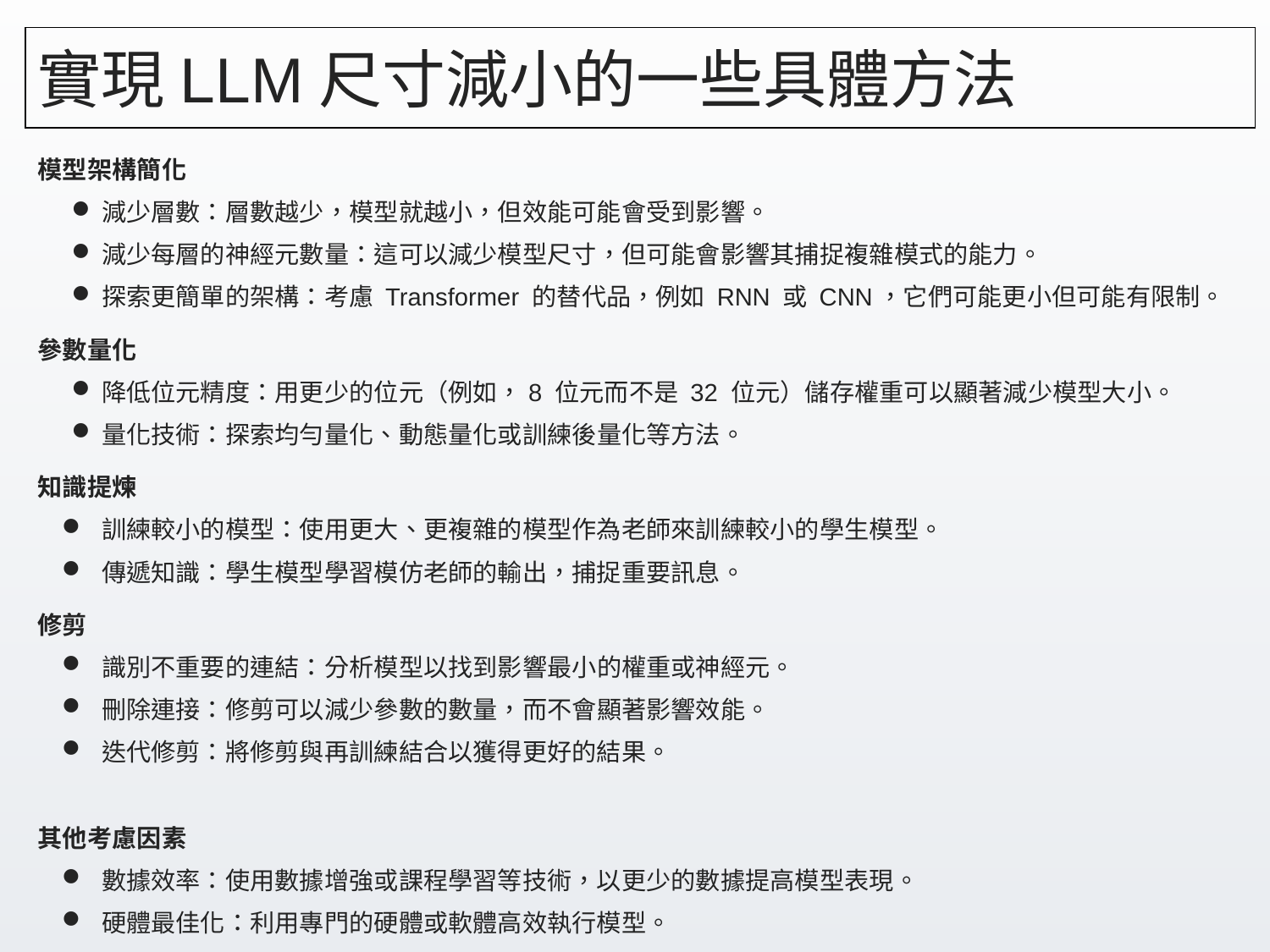

# 實現LLM尺寸減小的一些具體方法
模型架構簡化
減少層數：層數越少，模型就越小，但效能可能會受到影響。
減少每層的神經元數量：這可以減少模型尺寸，但可能會影響其捕捉複雜模式的能力。
探索更簡單的架構：考慮 Transformer 的替代品，例如 RNN 或 CNN，它們可能更小但可能有限制。
參數量化
降低位元精度：用更少的位元（例如，8 位元而不是 32 位元）儲存權重可以顯著減少模型大小。
量化技術：探索均勻量化、動態量化或訓練後量化等方法。
知識提煉
訓練較小的模型：使用更大、更複雜的模型作為老師來訓練較小的學生模型。
傳遞知識：學生模型學習模仿老師的輸出，捕捉重要訊息。
修剪
識別不重要的連結：分析模型以找到影響最小的權重或神經元。
刪除連接：修剪可以減少參數的數量，而不會顯著影響效能。
迭代修剪：將修剪與再訓練結合以獲得更好的結果。

其他考慮因素
數據效率：使用數據增強或課程學習等技術，以更少的數據提高模型表現。
硬體最佳化：利用專門的硬體或軟體高效執行模型。